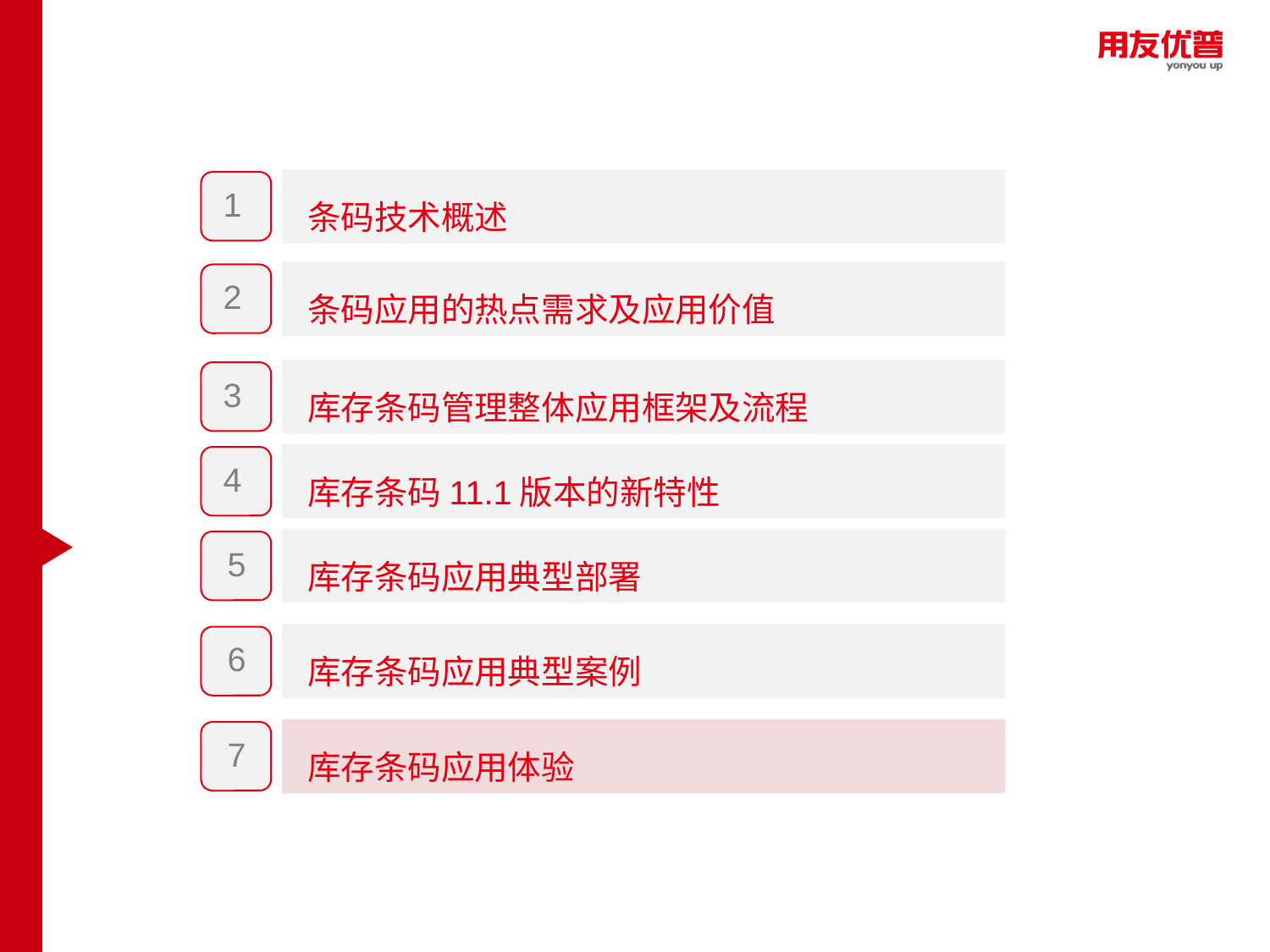

条码技术概述

1
条码应用的热点需求及应用价值

2
库存条码管理整体应用框架及流程

3
库存条码11.1版本的新特性

4
库存条码应用典型部署

5

库存条码应用典型案例

6
库存条码应用体验

7